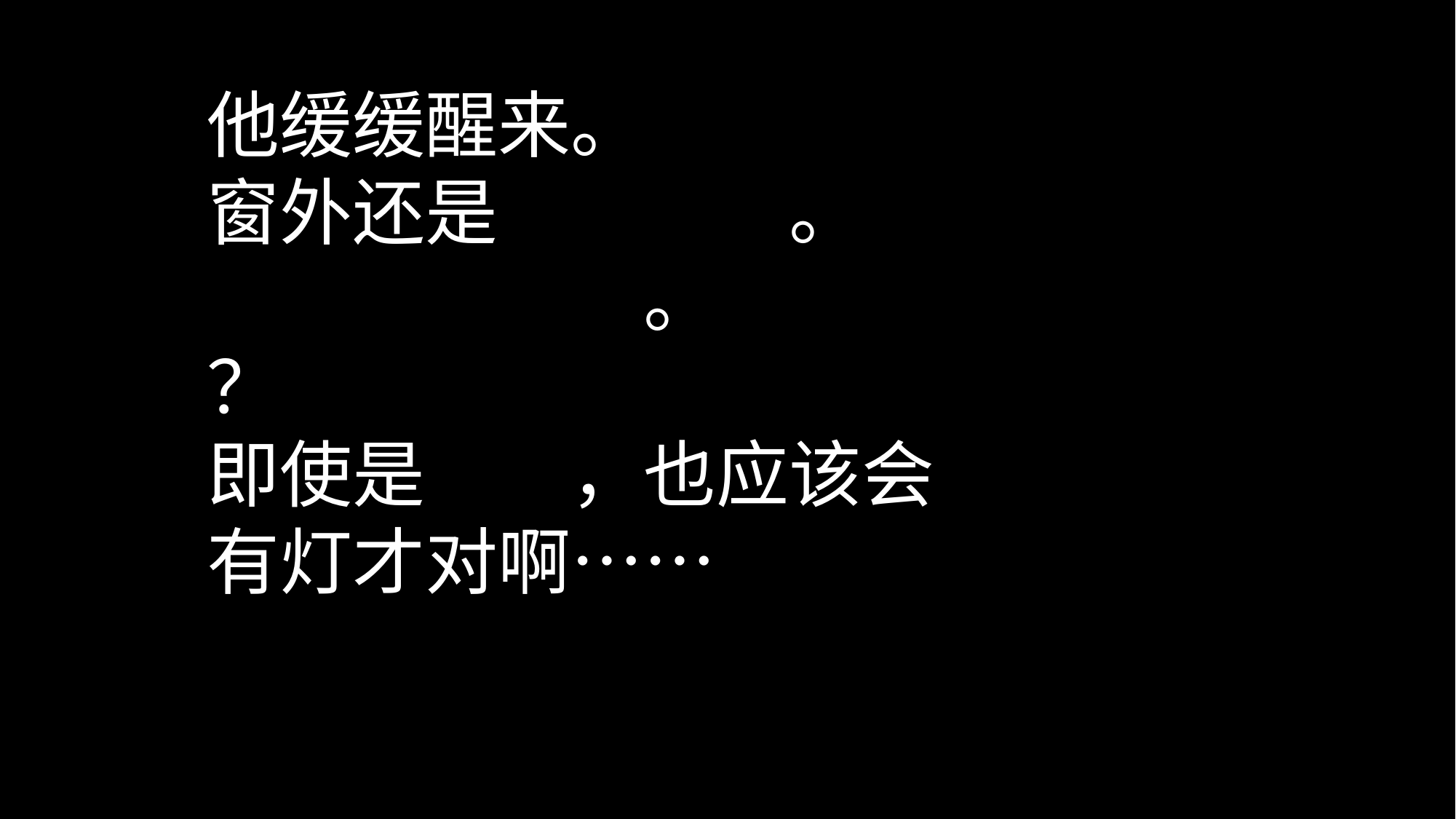

他缓缓醒来。
窗外还是一片黑暗。
什么都看不见。
？
即使是夜晚，也应该会有灯才对啊……